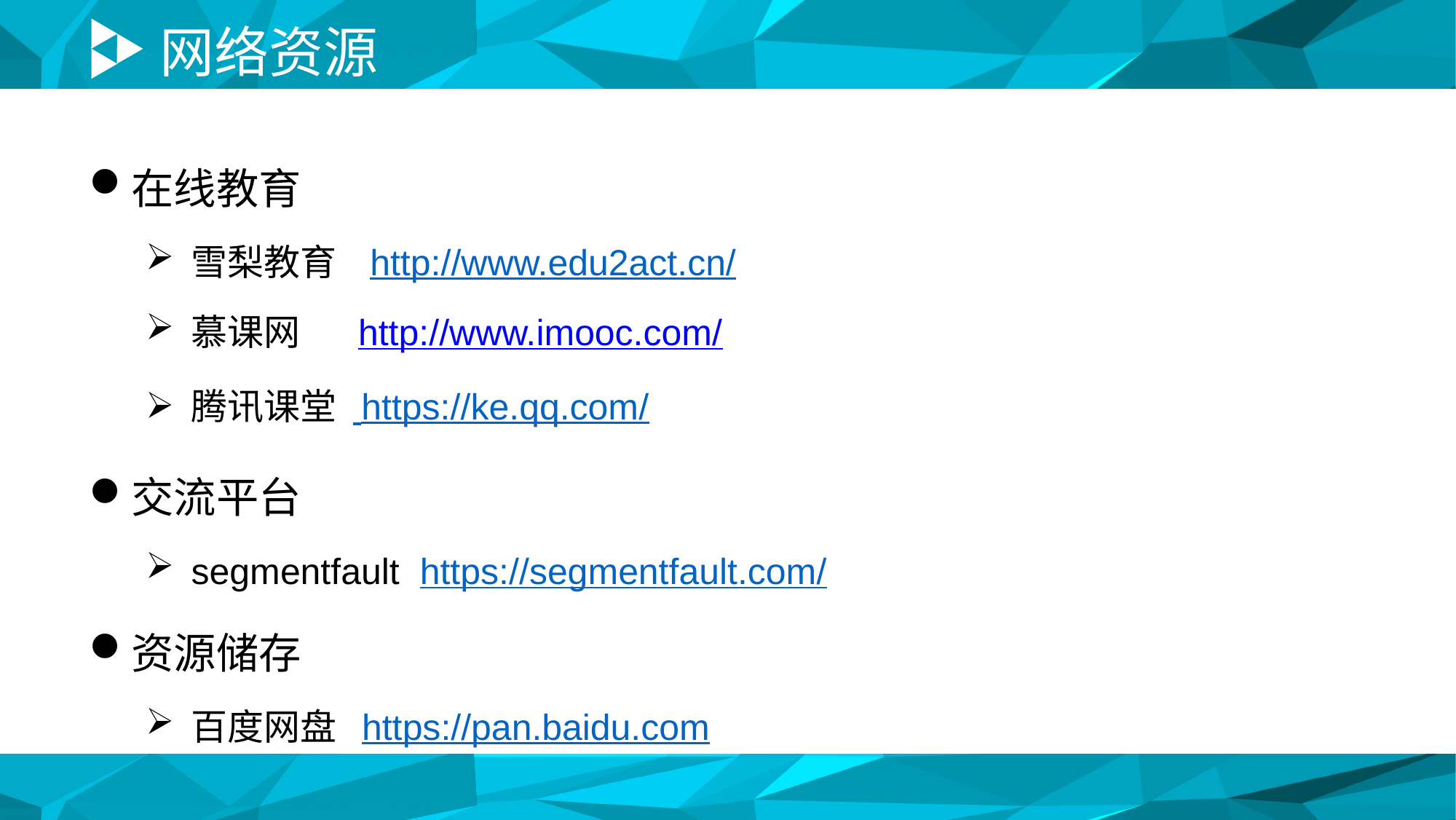

# 网络资源
在线教育
雪梨教育   http://www.edu2act.cn/
慕课网      http://www.imooc.com/
腾讯课堂   https://ke.qq.com/
交流平台
segmentfault  https://segmentfault.com/
资源储存
百度网盘  https://pan.baidu.com